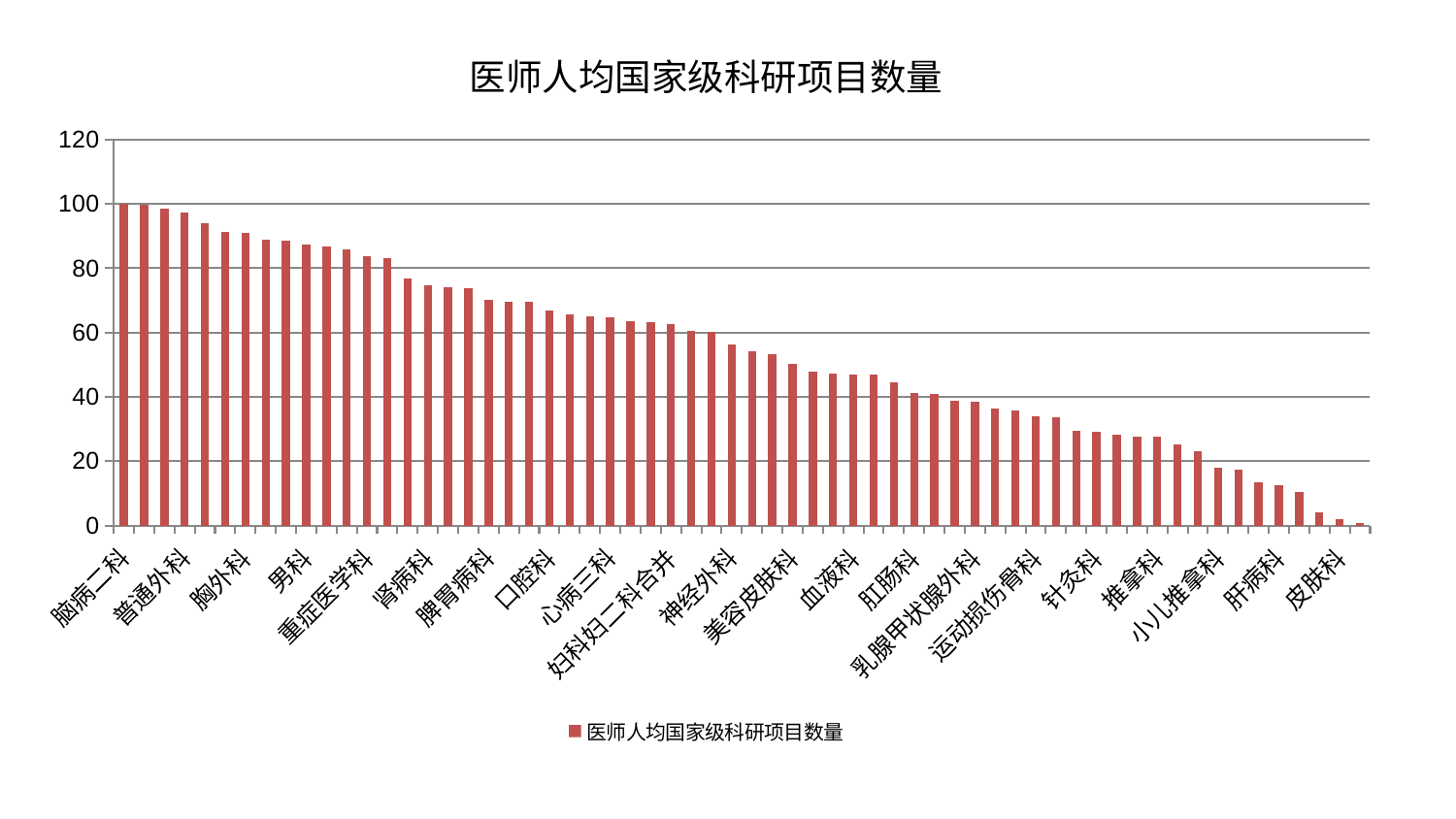

### Chart: 医师人均国家级科研项目数量

| Category | 医师人均国家级科研项目数量 |
|---|---|
| 脑病二科 | 100.0 |
| 妇科 | 99.88486905559732 |
| 微创骨科 | 98.39051042526984 |
| 普通外科 | 97.24130893478937 |
| 消化内科 | 94.08292587667762 |
| 东区重症医学科 | 91.30034549038238 |
| 胸外科 | 90.85024863474847 |
| 医院 | 88.78805347721038 |
| 心病二科 | 88.59025004377331 |
| 男科 | 87.42224211274565 |
| 肿瘤内科 | 86.65990306478781 |
| 产科 | 85.74146255916861 |
| 重症医学科 | 83.80771676950847 |
| 创伤骨科 | 83.30369630188703 |
| 耳鼻喉科 | 76.74337633665381 |
| 肾病科 | 74.67837648356523 |
| 小儿骨科 | 74.1201285728088 |
| 心病四科 | 73.93441514590175 |
| 脾胃病科 | 70.25077675629481 |
| 肝胆外科 | 69.69871038381413 |
| 脑病三科 | 69.49738039765157 |
| 口腔科 | 66.79907774575243 |
| 老年医学科 | 65.71544187478837 |
| 神经内科 | 65.10511579120822 |
| 心病三科 | 64.8940874317633 |
| 骨科 | 63.56576485402643 |
| 眼科 | 63.30065223705374 |
| 妇科妇二科合并 | 62.560844862343124 |
| 心血管内科 | 60.43212512513862 |
| 身心医学科 | 60.19042002677556 |
| 神经外科 | 56.385540418393056 |
| 内分泌科 | 54.16073262487763 |
| 显微骨科 | 53.327234290561776 |
| 美容皮肤科 | 50.37307842639024 |
| 关节骨科 | 47.8381541373402 |
| 周围血管科 | 47.15160556498987 |
| 血液科 | 47.02593355544066 |
| 东区肾病科 | 46.94060272533199 |
| 脊柱骨科 | 44.40346367192331 |
| 肛肠科 | 41.08992194188399 |
| 肾脏内科 | 40.88682764335633 |
| 脾胃科消化科合并 | 38.83159329437692 |
| 乳腺甲状腺外科 | 38.56323438058768 |
| 中医经典科 | 36.30755407515435 |
| 康复科 | 35.87514334968386 |
| 运动损伤骨科 | 33.93175577074261 |
| 呼吸内科 | 33.64479422035088 |
| 心病一科 | 29.548840548080598 |
| 针灸科 | 29.106294915718692 |
| 综合内科 | 28.321605163366566 |
| 儿科 | 27.691950926089984 |
| 推拿科 | 27.667927482411166 |
| 风湿病科 | 25.205439040971125 |
| 脑病一科 | 22.966331917999092 |
| 小儿推拿科 | 17.98461648754882 |
| 西区重症医学科 | 17.298721277909166 |
| 妇二科 | 13.337120839884252 |
| 肝病科 | 12.654185879345535 |
| 治未病中心 | 10.459812738336229 |
| 中医外治中心 | 4.058754688626467 |
| 皮肤科 | 1.821627476979179 |
| 泌尿外科 | 0.7855811371490872 |
252